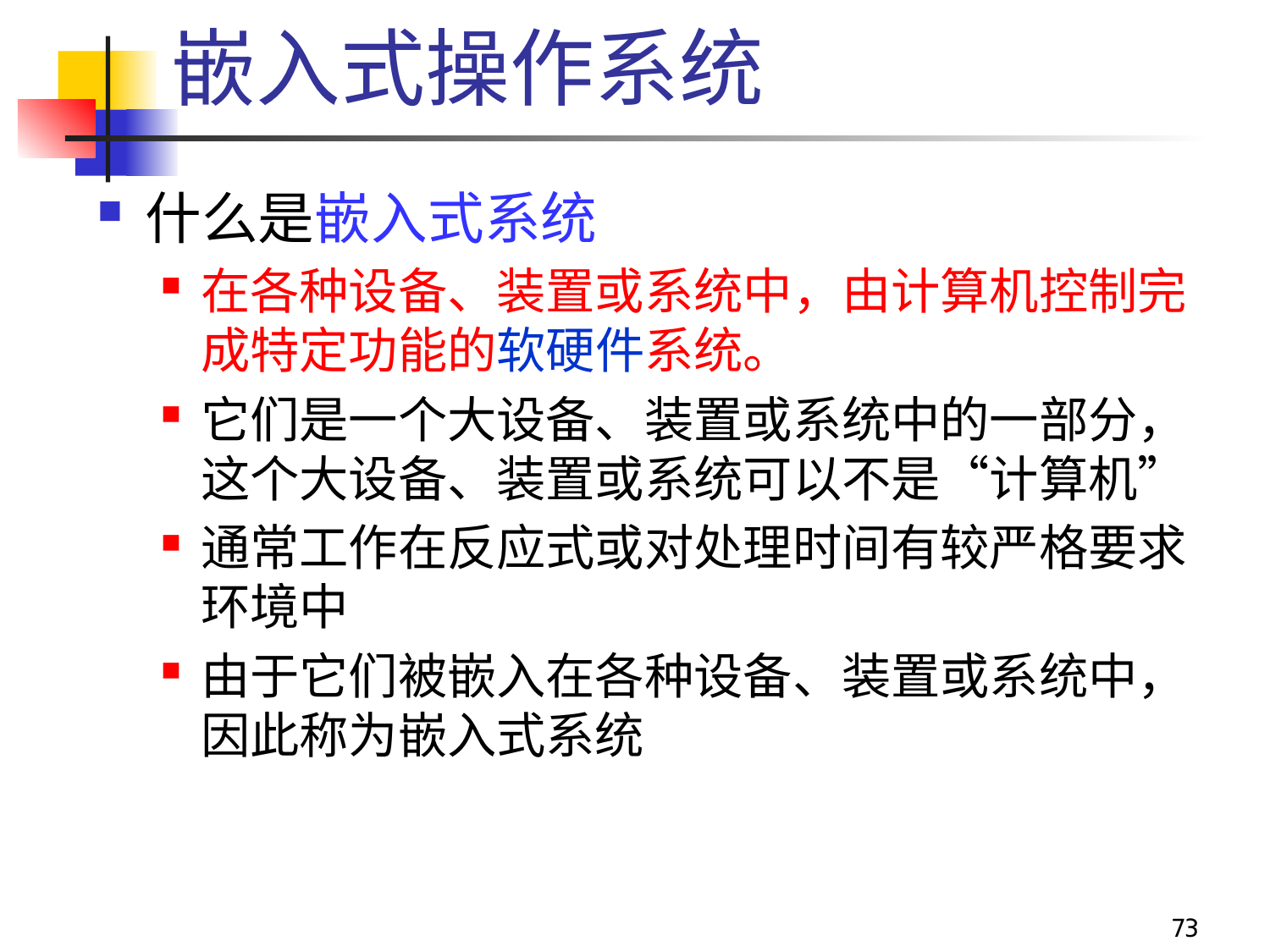

# 嵌入式操作系统
什么是嵌入式系统
在各种设备、装置或系统中，由计算机控制完成特定功能的软硬件系统。
它们是一个大设备、装置或系统中的一部分，这个大设备、装置或系统可以不是“计算机”
通常工作在反应式或对处理时间有较严格要求环境中
由于它们被嵌入在各种设备、装置或系统中，因此称为嵌入式系统

73